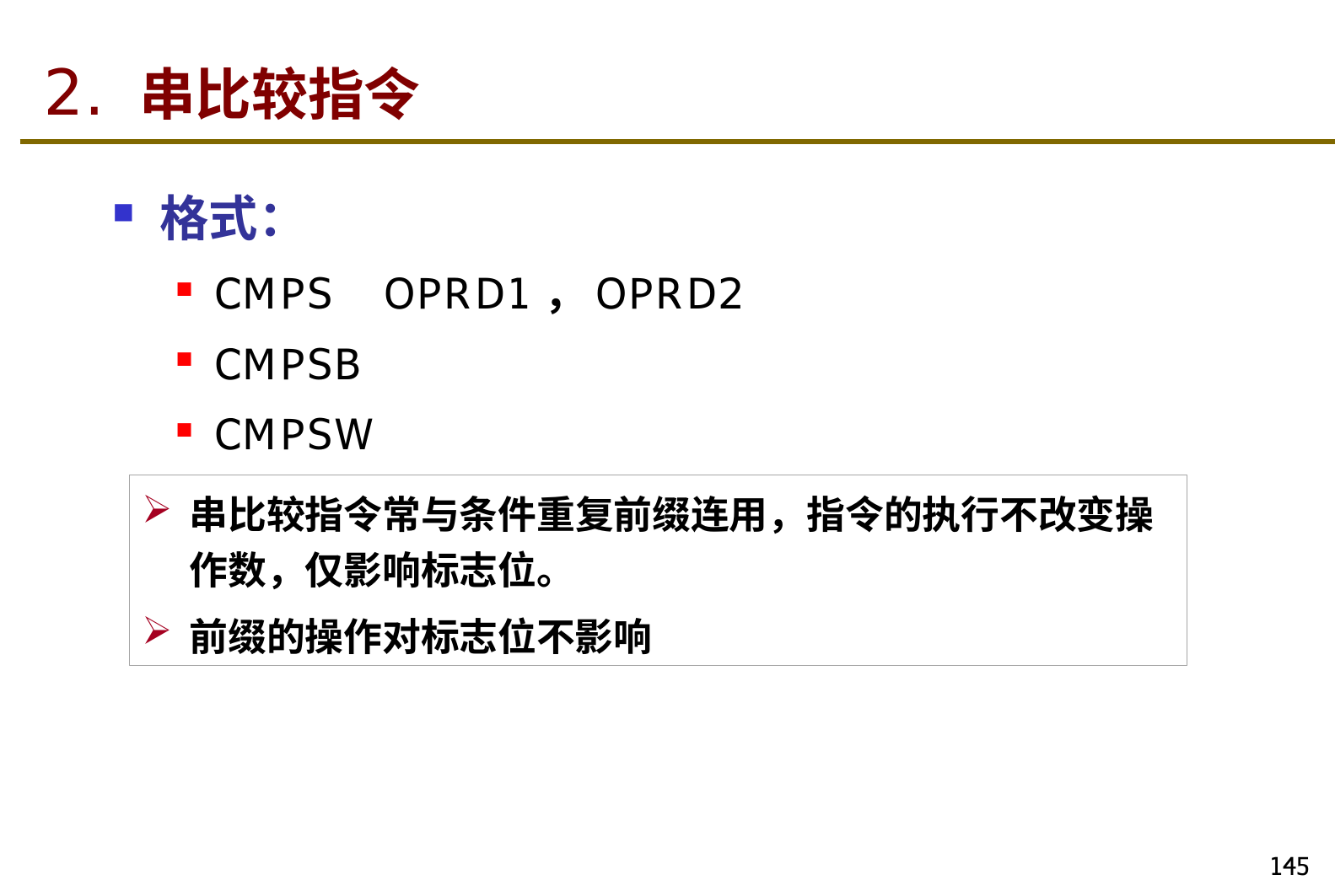

# 2. 串比较指令
格式：
CMPS    OPRD1，OPRD2
CMPSB
CMPSW
串比较指令常与条件重复前缀连用，指令的执行不改变操作数，仅影响标志位。
前缀的操作对标志位不影响
145